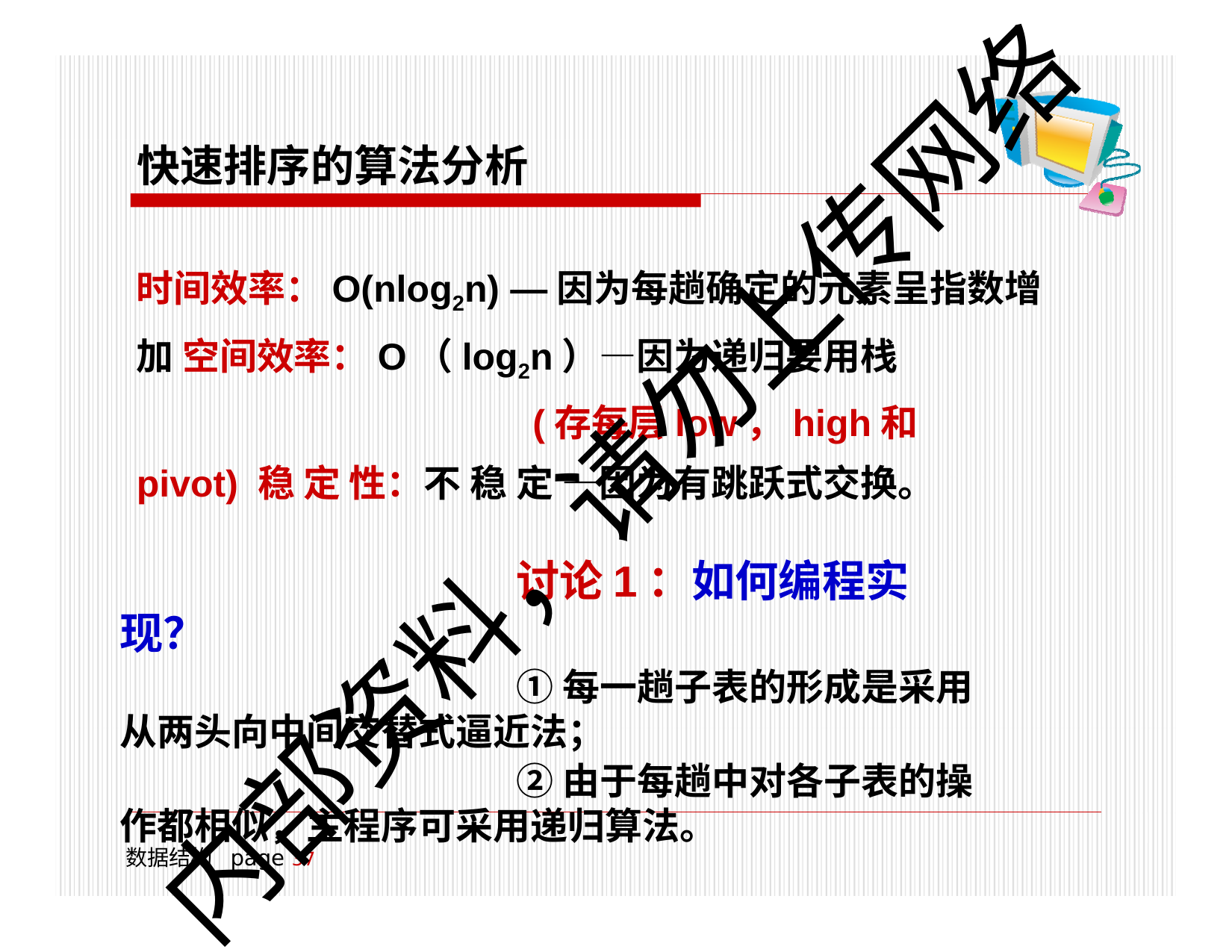

# 快速排序的算法分析

时间效率：O(nlog2n) —因为每趟确定的元素呈指数增加 空间效率：O（log2n）—因为递归要用栈
(存每层low，high和pivot) 稳 定 性：不 稳 定 —因为有跳跃式交换。

讨论1：如何编程实现？
①每一趟子表的形成是采用从两头向中间交替式逼近法；
②由于每趟中对各子表的操作都相似，主程序可采用递归算法。
内部资料，请勿上传网络

数据结构	page 37